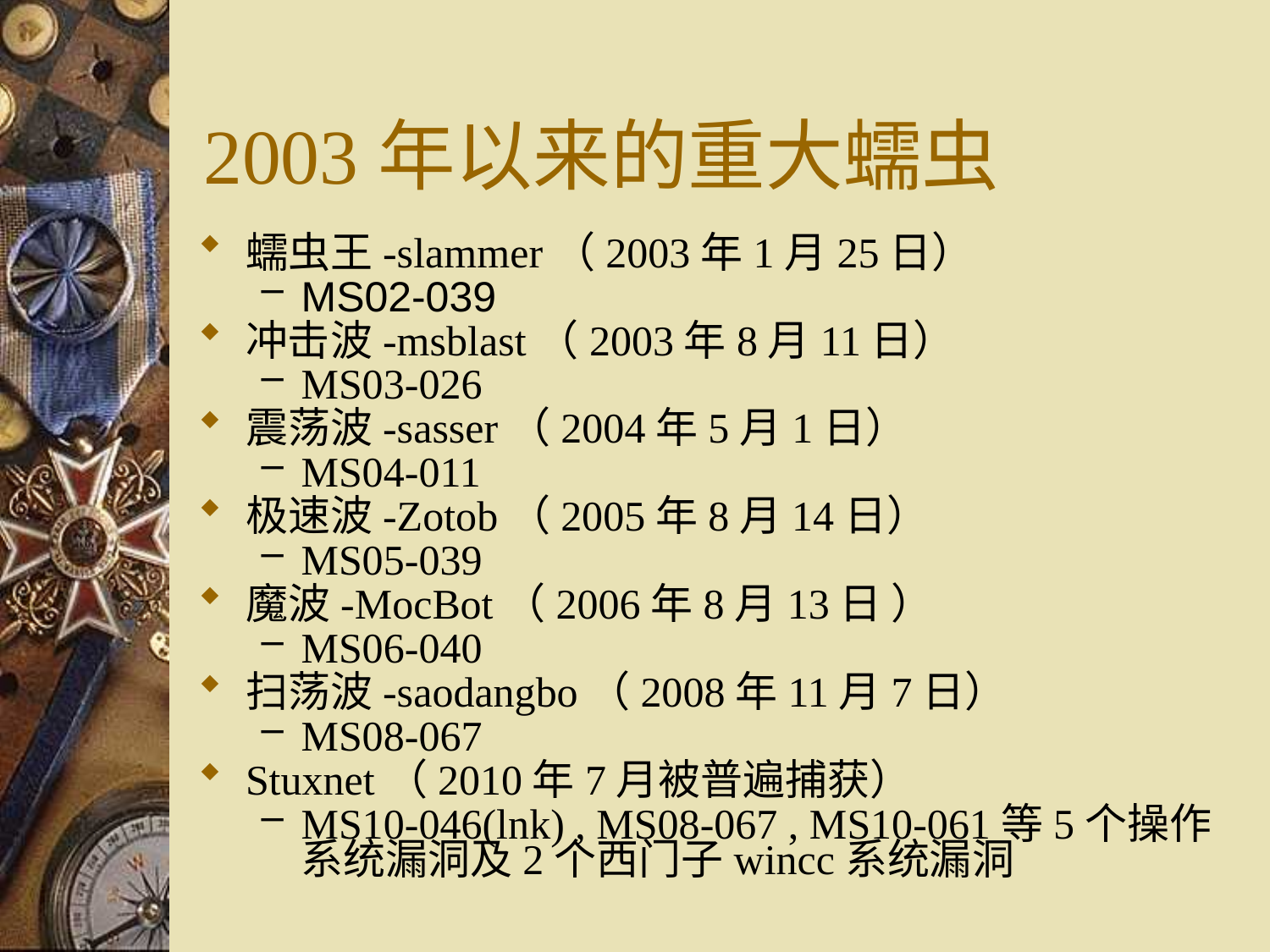

# 2003年以来的重大蠕虫
蠕虫王-slammer（2003年1月25日）
MS02-039
冲击波-msblast（2003年8月11日）
MS03-026
震荡波-sasser（2004年5月1日）
MS04-011
极速波-Zotob（2005年8月14日）
MS05-039
魔波-MocBot（2006年8月13日 ）
MS06-040
扫荡波-saodangbo（2008年11月7日）
MS08-067
Stuxnet（2010年7月被普遍捕获）
MS10-046(lnk) , MS08-067 , MS10-061等5个操作系统漏洞及2个西门子wincc系统漏洞